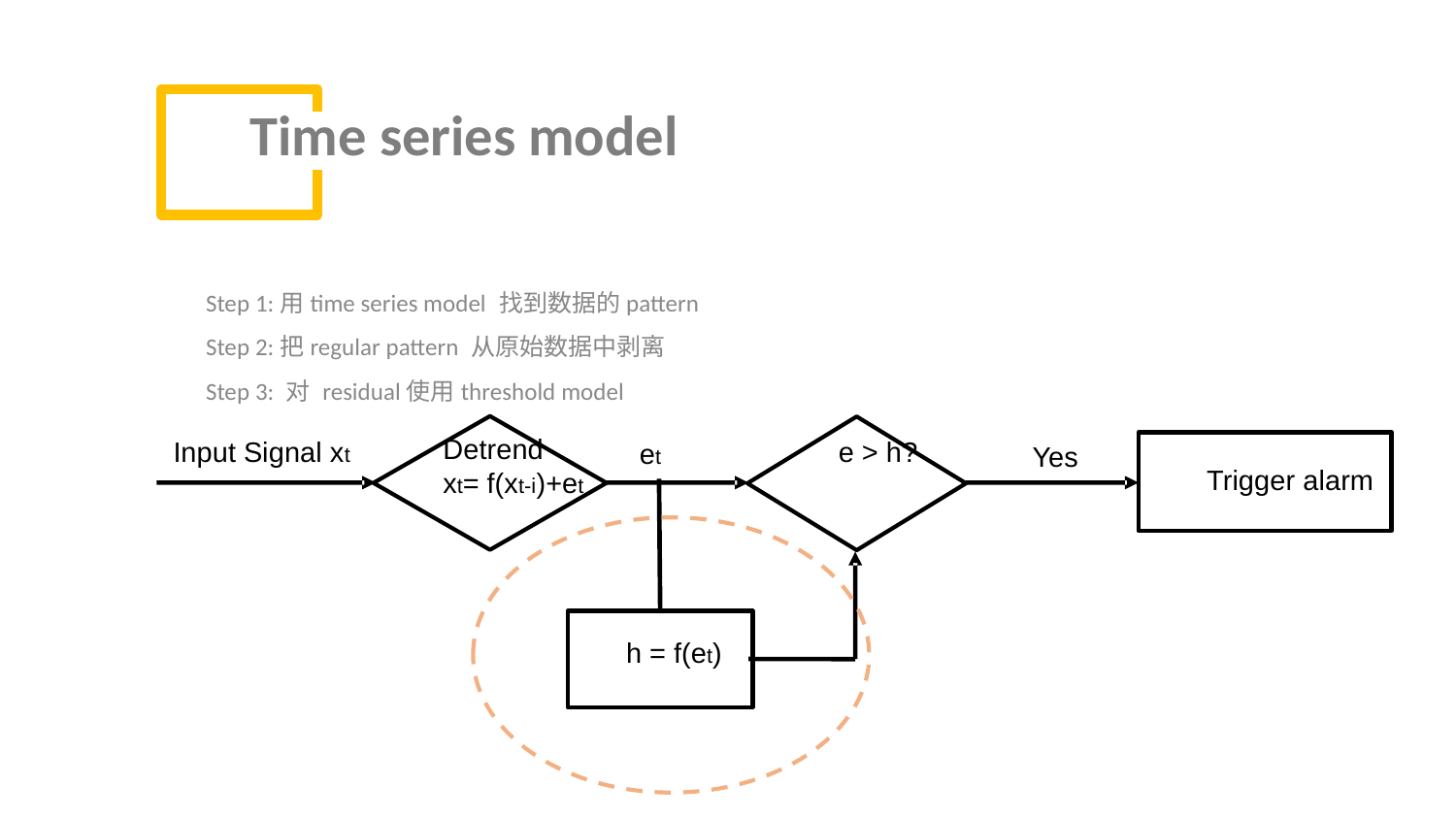

Time series model

Step 1:用time series model 找到数据的pattern
Step 2:把regular pattern 从原始数据中剥离
Step 3: 对 residual使用threshold model

Detrend
xt= f(xt-i)+et
Input Signal xt                                                               e > h?
et
Yes
Trigger alarm

h = f(et)